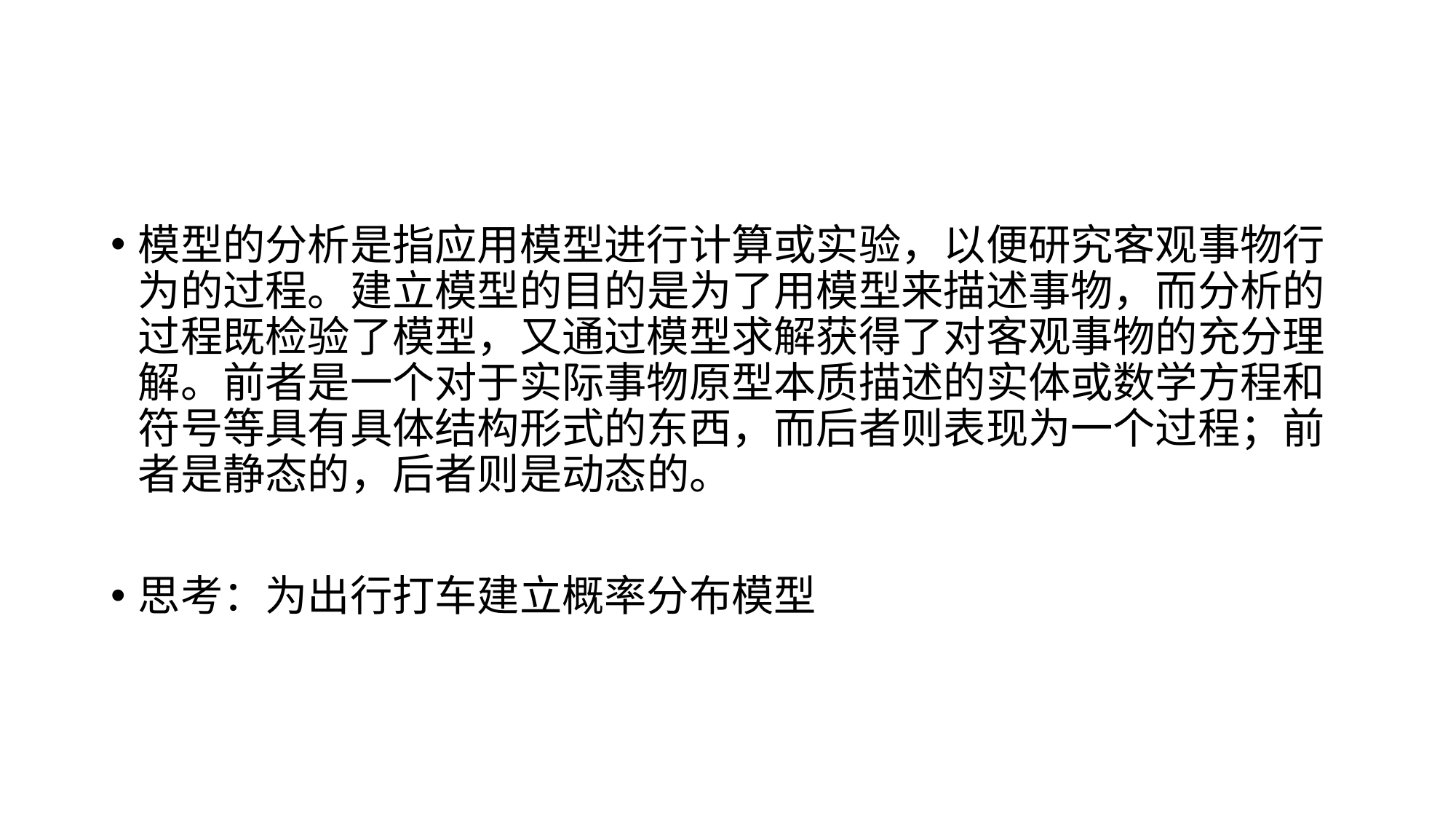

#
模型的分析是指应用模型进行计算或实验，以便研究客观事物行为的过程。建立模型的目的是为了用模型来描述事物，而分析的过程既检验了模型，又通过模型求解获得了对客观事物的充分理解。前者是一个对于实际事物原型本质描述的实体或数学方程和符号等具有具体结构形式的东西，而后者则表现为一个过程；前者是静态的，后者则是动态的。

思考：为出行打车建立概率分布模型